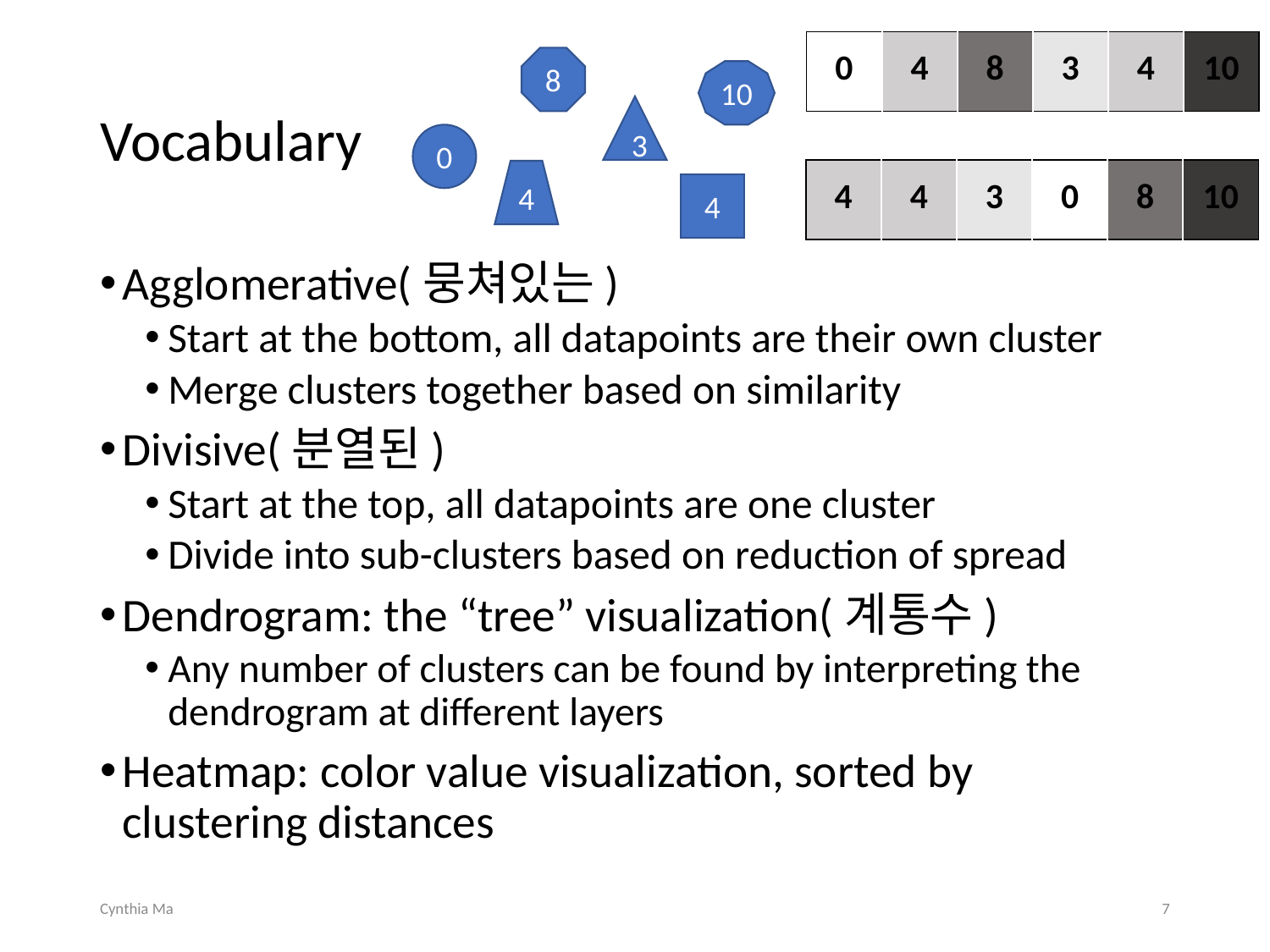

| 0 | 4 | 8 | 3 | 4 | 10 |
| --- | --- | --- | --- | --- | --- |
8
10
3
0
4
4
# Vocabulary
| 4 | 4 | 3 | 0 | 8 | 10 |
| --- | --- | --- | --- | --- | --- |
Agglomerative(뭉쳐있는)
Start at the bottom, all datapoints are their own cluster
Merge clusters together based on similarity
Divisive(분열된)
Start at the top, all datapoints are one cluster
Divide into sub-clusters based on reduction of spread
Dendrogram: the “tree” visualization(계통수)
Any number of clusters can be found by interpreting the dendrogram at different layers
Heatmap: color value visualization, sorted by 				clustering distances
Cynthia Ma
7